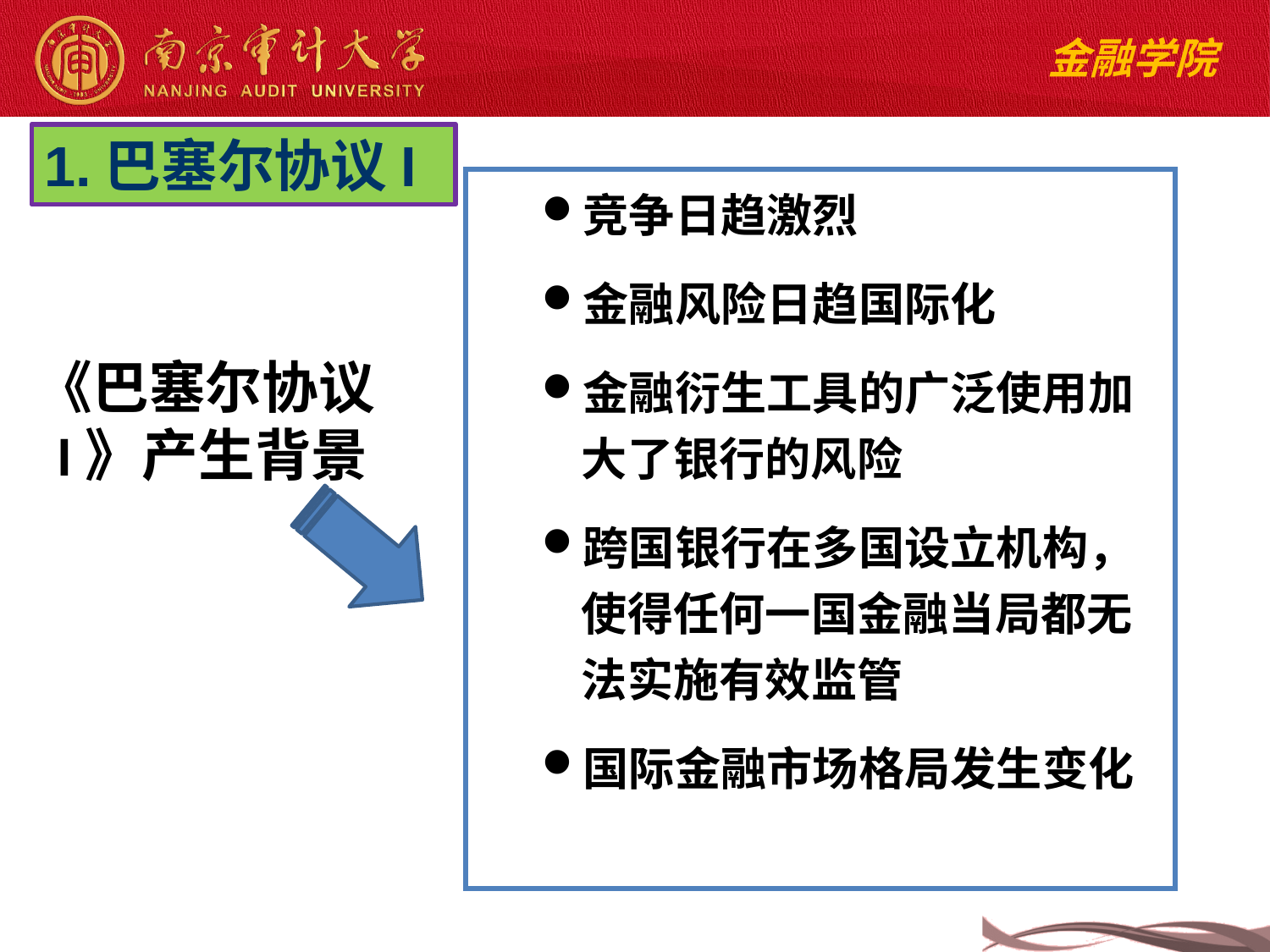

1.巴塞尔协议I
竞争日趋激烈
金融风险日趋国际化
金融衍生工具的广泛使用加大了银行的风险
跨国银行在多国设立机构，使得任何一国金融当局都无法实施有效监管
国际金融市场格局发生变化
《巴塞尔协议I》产生背景